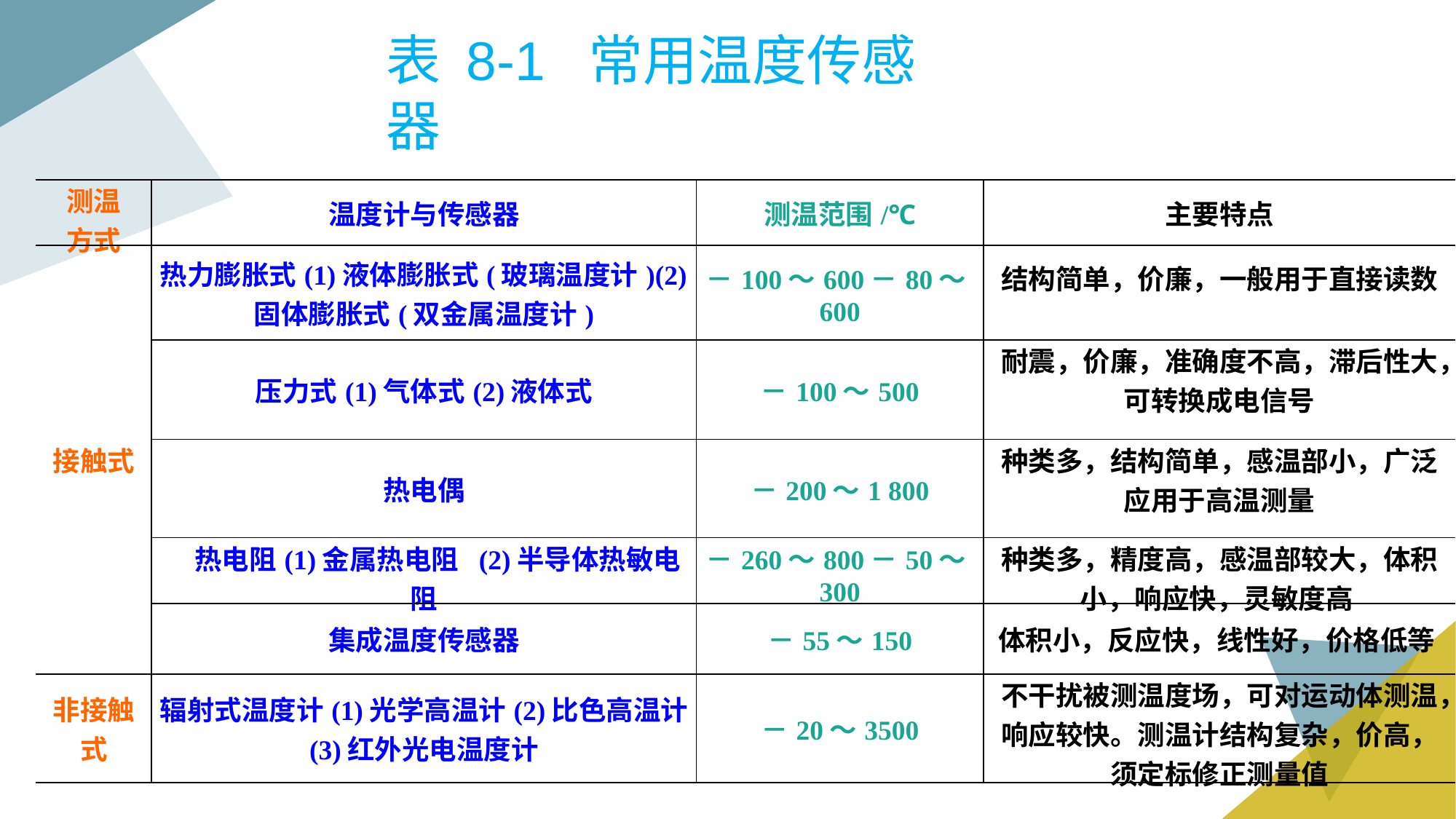

表 8-1  常用温度传感器
| 测温 方式 | 温度计与传感器 | 测温范围/℃ | 主要特点 |
| --- | --- | --- | --- |
| 接触式 | 热力膨胀式(1)液体膨胀式(玻璃温度计)(2)固体膨胀式(双金属温度计) | －100～600－80～600 | 结构简单，价廉，一般用于直接读数 |
|  | 压力式(1)气体式(2)液体式 | －100～500 | 耐震，价廉，准确度不高，滞后性大，可转换成电信号 |
|  | 热电偶 | －200～1 800 | 种类多，结构简单，感温部小，广泛应用于高温测量 |
|  | 热电阻(1)金属热电阻 (2)半导体热敏电阻 | －260～800－50～300 | 种类多，精度高，感温部较大，体积小，响应快，灵敏度高 |
|  | 集成温度传感器 | －55～150 | 体积小，反应快，线性好，价格低等 |
| 非接触式 | 辐射式温度计(1)光学高温计(2)比色高温计(3)红外光电温度计 | －20～3500 | 不干扰被测温度场，可对运动体测温，响应较快。测温计结构复杂，价高，须定标修正测量值 |